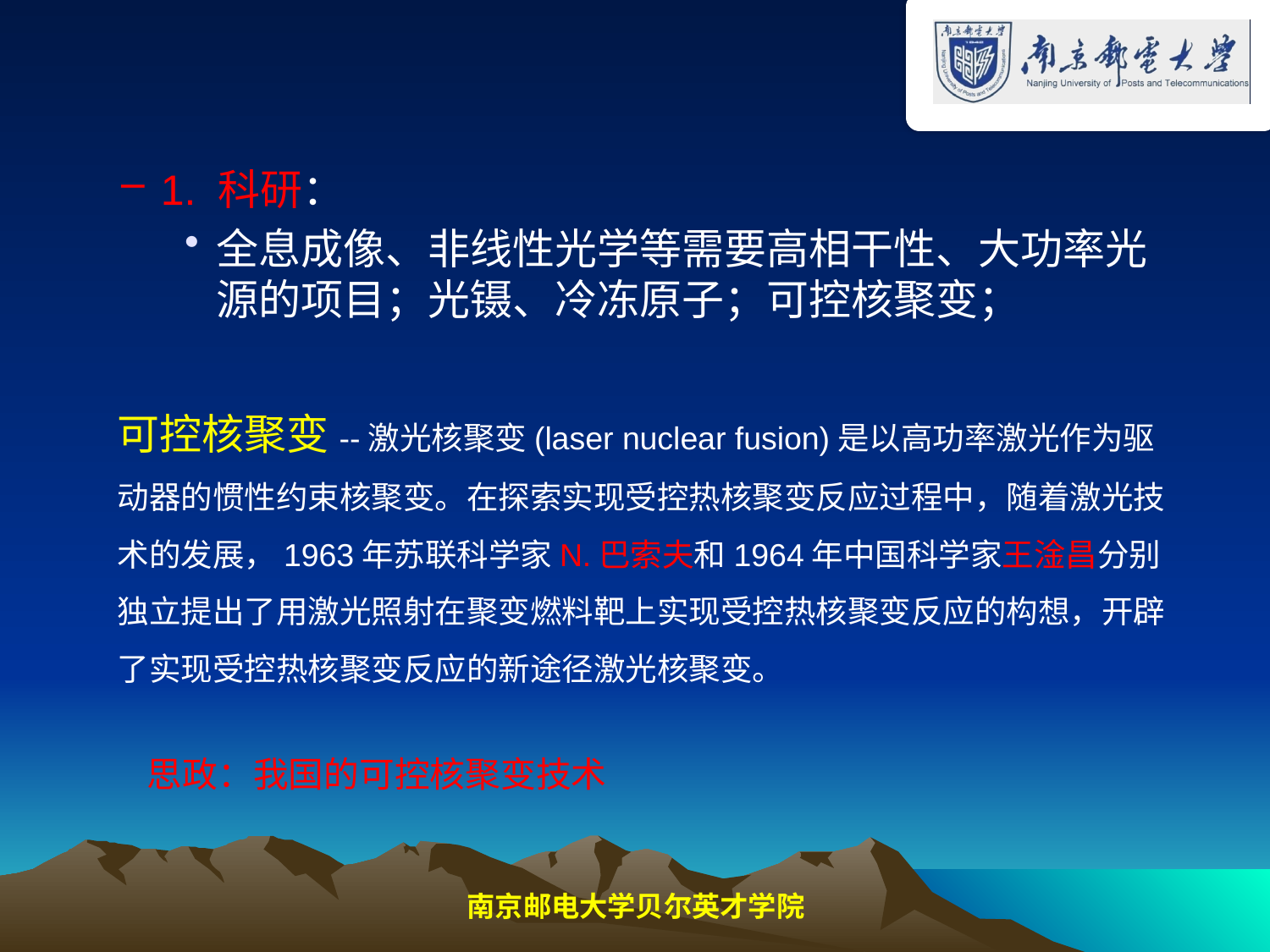

1. 科研：
全息成像、非线性光学等需要高相干性、大功率光源的项目；光镊、冷冻原子；可控核聚变；
可控核聚变--激光核聚变(laser nuclear fusion)是以高功率激光作为驱动器的惯性约束核聚变。在探索实现受控热核聚变反应过程中，随着激光技术的发展，1963年苏联科学家N.巴索夫和1964年中国科学家王淦昌分别独立提出了用激光照射在聚变燃料靶上实现受控热核聚变反应的构想，开辟了实现受控热核聚变反应的新途径激光核聚变。
思政：我国的可控核聚变技术
南京邮电大学贝尔英才学院

68